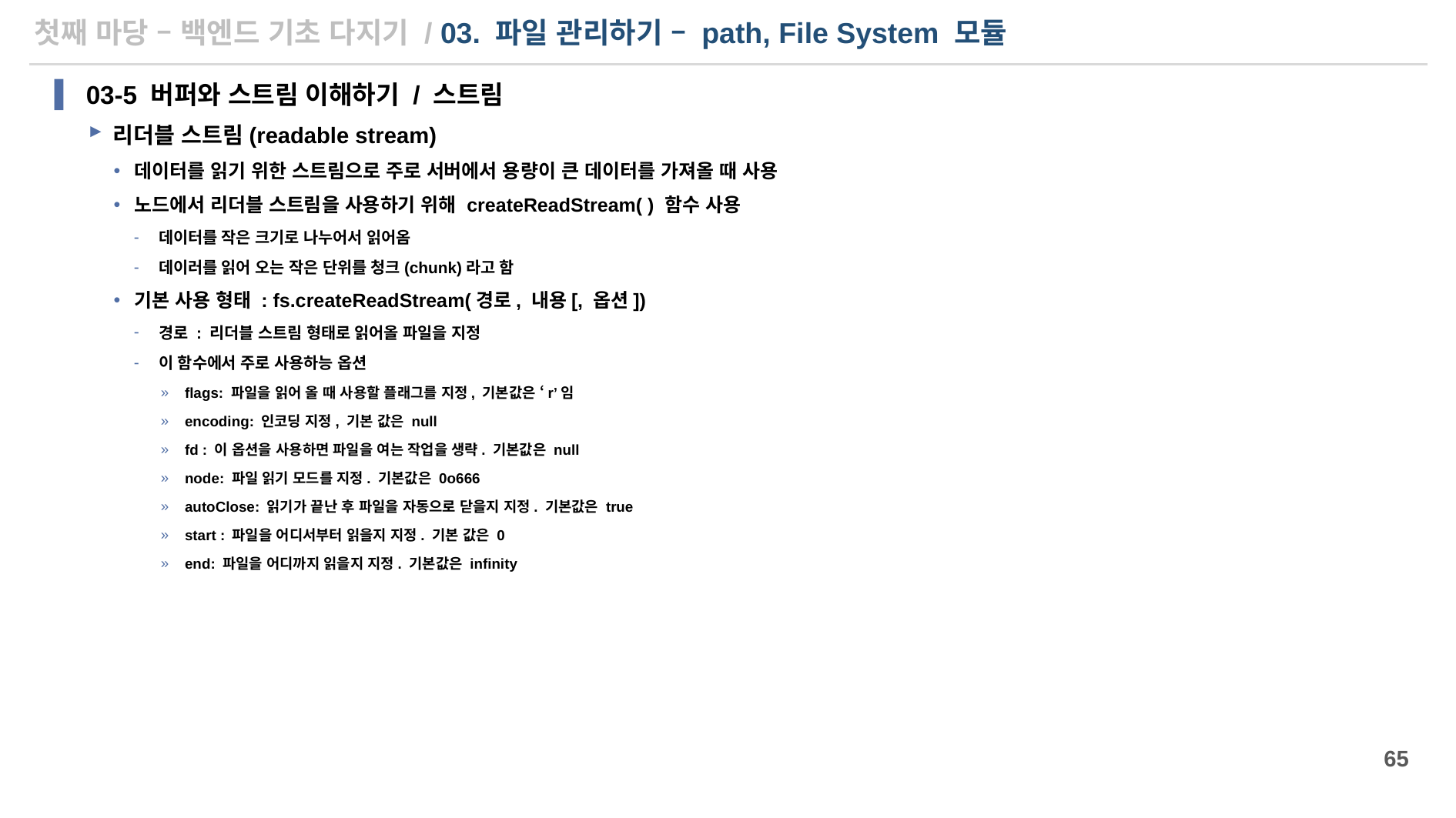

# 첫째 마당 – 백엔드 기초 다지기 / 03. 파일 관리하기 – path, File System 모듈
03-5 버퍼와 스트림 이해하기 / 스트림
리더블 스트림(readable stream)
데이터를 읽기 위한 스트림으로 주로 서버에서 용량이 큰 데이터를 가져올 때 사용
노드에서 리더블 스트림을 사용하기 위해 createReadStream( ) 함수 사용
데이터를 작은 크기로 나누어서 읽어옴
데이러를 읽어 오는 작은 단위를 청크(chunk)라고 함
기본 사용 형태 : fs.createReadStream(경로, 내용[, 옵션])
경로 : 리더블 스트림 형태로 읽어올 파일을 지정
이 함수에서 주로 사용하능 옵션
flags: 파일을 읽어 올 때 사용할 플래그를 지정, 기본값은 ‘r’임
encoding: 인코딩 지정, 기본 값은 null
fd : 이 옵션을 사용하면 파일을 여는 작업을 생략. 기본값은 null
node: 파일 읽기 모드를 지정. 기본값은 0o666
autoClose: 읽기가 끝난 후 파일을 자동으로 닫을지 지정. 기본값은 true
start : 파일을 어디서부터 읽을지 지정. 기본 값은 0
end: 파일을 어디까지 읽을지 지정. 기본값은 infinity

65